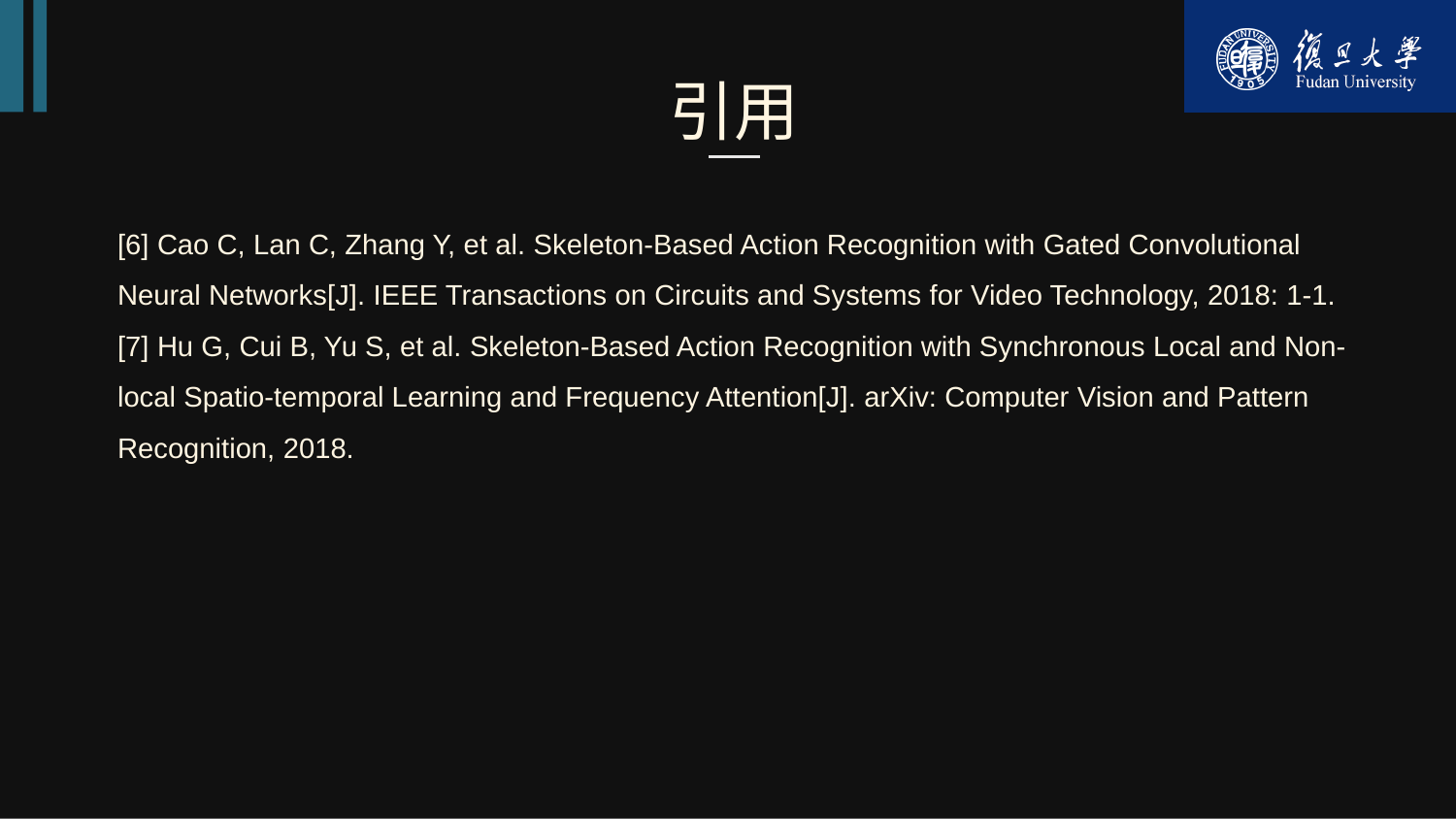

引用
[6] Cao C, Lan C, Zhang Y, et al. Skeleton-Based Action Recognition with Gated Convolutional Neural Networks[J]. IEEE Transactions on Circuits and Systems for Video Technology, 2018: 1-1.
[7] Hu G, Cui B, Yu S, et al. Skeleton-Based Action Recognition with Synchronous Local and Non-local Spatio-temporal Learning and Frequency Attention[J]. arXiv: Computer Vision and Pattern Recognition, 2018.